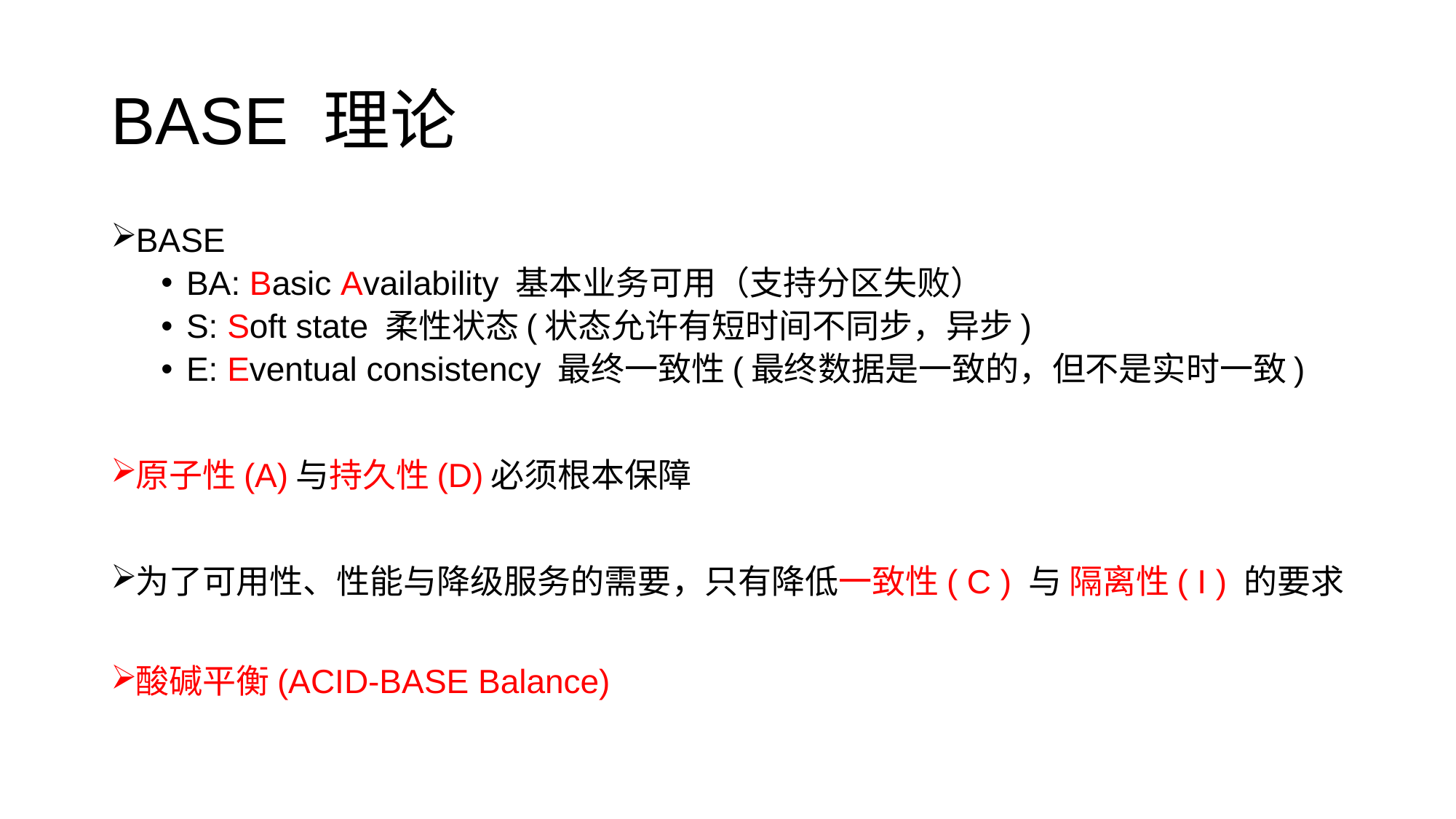

# BASE 理论
BASE
BA: Basic Availability 基本业务可用（支持分区失败）
S: Soft state 柔性状态(状态允许有短时间不同步，异步)
E: Eventual consistency 最终一致性(最终数据是一致的，但不是实时一致)

原子性(A)与持久性(D)必须根本保障

为了可用性、性能与降级服务的需要，只有降低一致性( C ) 与 隔离性( I ) 的要求

酸碱平衡(ACID-BASE Balance)